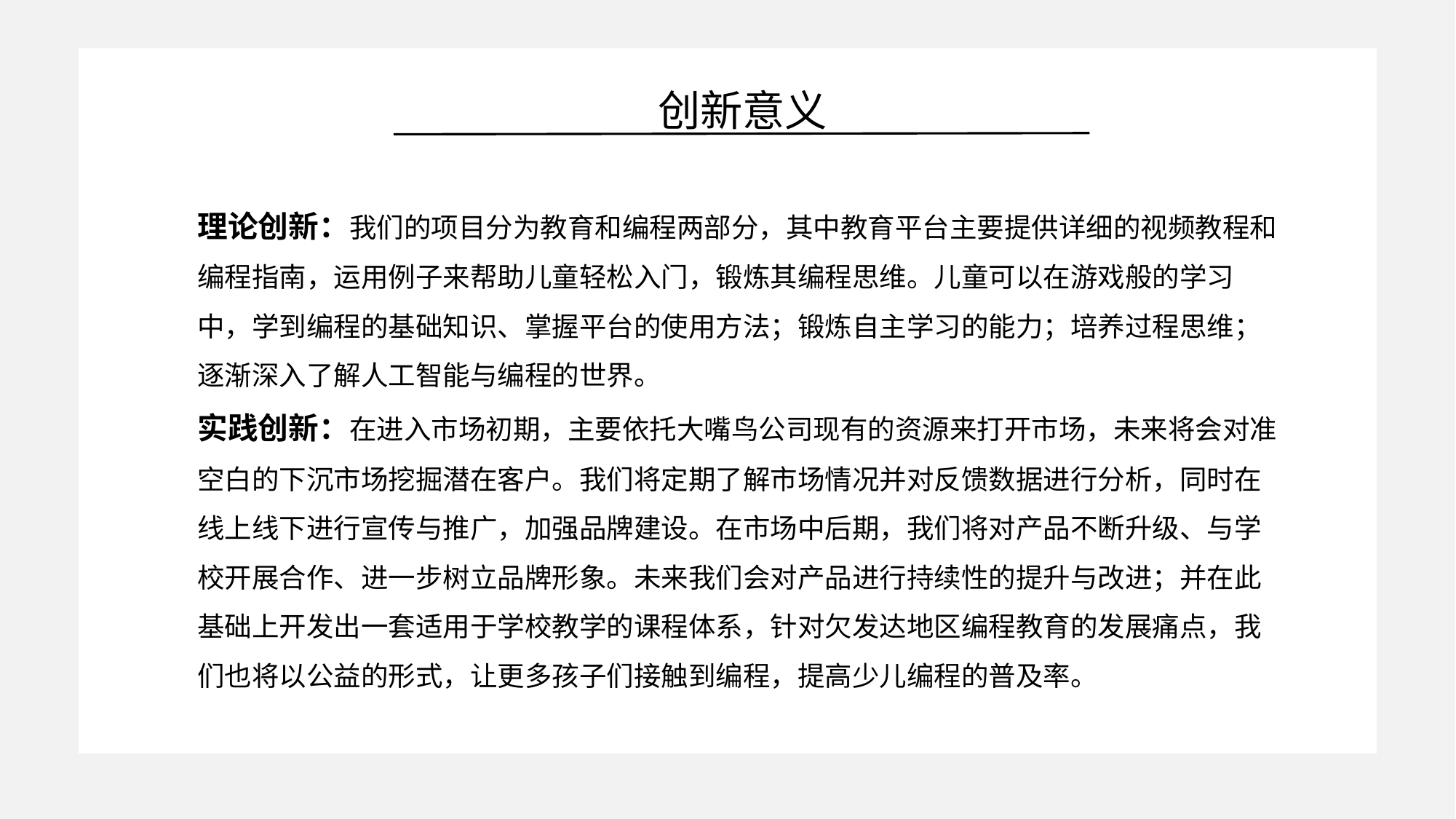

创新意义

理论创新：我们的项目分为教育和编程两部分，其中教育平台主要提供详细的视频教程和编程指南，运用例子来帮助儿童轻松入门，锻炼其编程思维。儿童可以在游戏般的学习中，学到编程的基础知识、掌握平台的使用方法；锻炼自主学习的能⼒；培养过程思维；逐渐深入了解人工智能与编程的世界。
实践创新：在进入市场初期，主要依托大嘴鸟公司现有的资源来打开市场，未来将会对准空白的下沉市场挖掘潜在客户。我们将定期了解市场情况并对反馈数据进行分析，同时在线上线下进行宣传与推广，加强品牌建设。在市场中后期，我们将对产品不断升级、与学校开展合作、进一步树立品牌形象。未来我们会对产品进行持续性的提升与改进；并在此基础上开发出⼀套适用于学校教学的课程体系，针对欠发达地区编程教育的发展痛点，我们也将以公益的形式，让更多孩子们接触到编程，提高少儿编程的普及率。